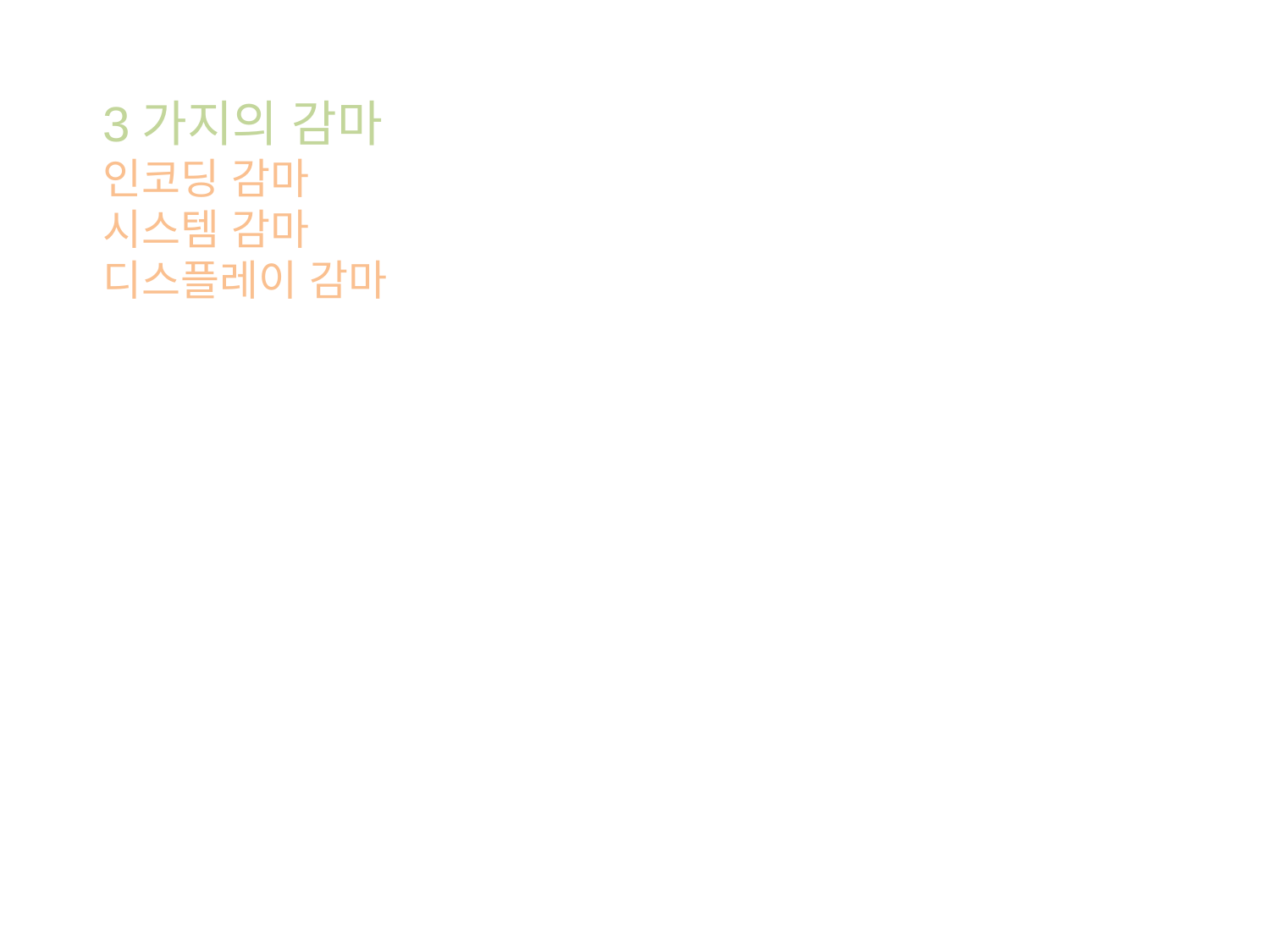

3가지의 감마
인코딩 감마
시스템 감마
디스플레이 감마